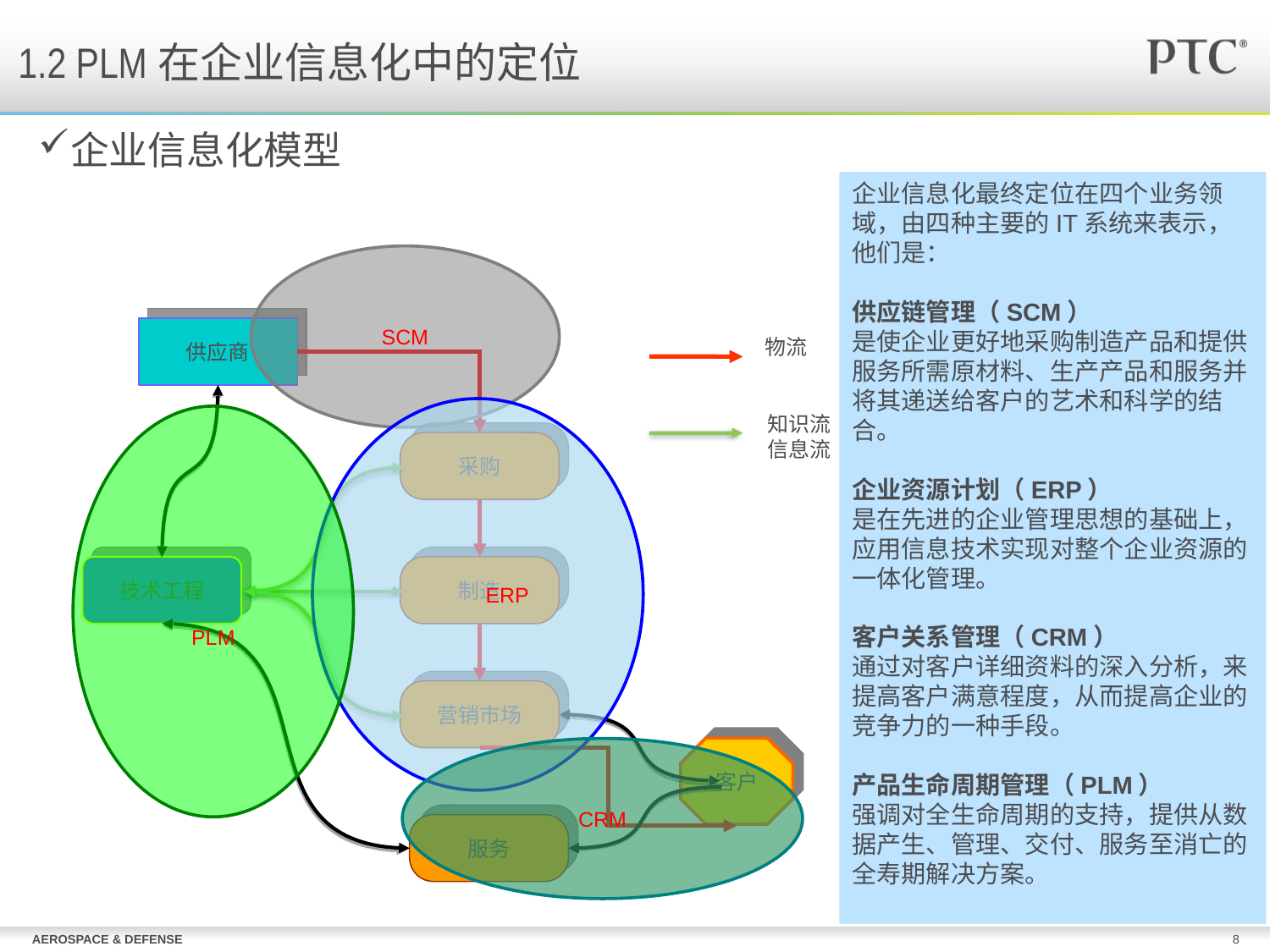

1.2 PLM在企业信息化中的定位

企业信息化模型
企业信息化最终定位在四个业务领域，由四种主要的IT系统来表示，他们是：

供应链管理（SCM）
是使企业更好地采购制造产品和提供服务所需原材料、生产产品和服务并将其递送给客户的艺术和科学的结合。

企业资源计划（ERP）
是在先进的企业管理思想的基础上，应用信息技术实现对整个企业资源的一体化管理。

客户关系管理（CRM）
通过对客户详细资料的深入分析，来提高客户满意程度，从而提高企业的竞争力的一种手段。

产品生命周期管理（PLM）
强调对全生命周期的支持，提供从数据产生、管理、交付、服务至消亡的全寿期解决方案。

SCM

供应商

采购

制造
技术工程

营销市场

客户

服务
物流

知识流
信息流

          ERP

PLM
CRM